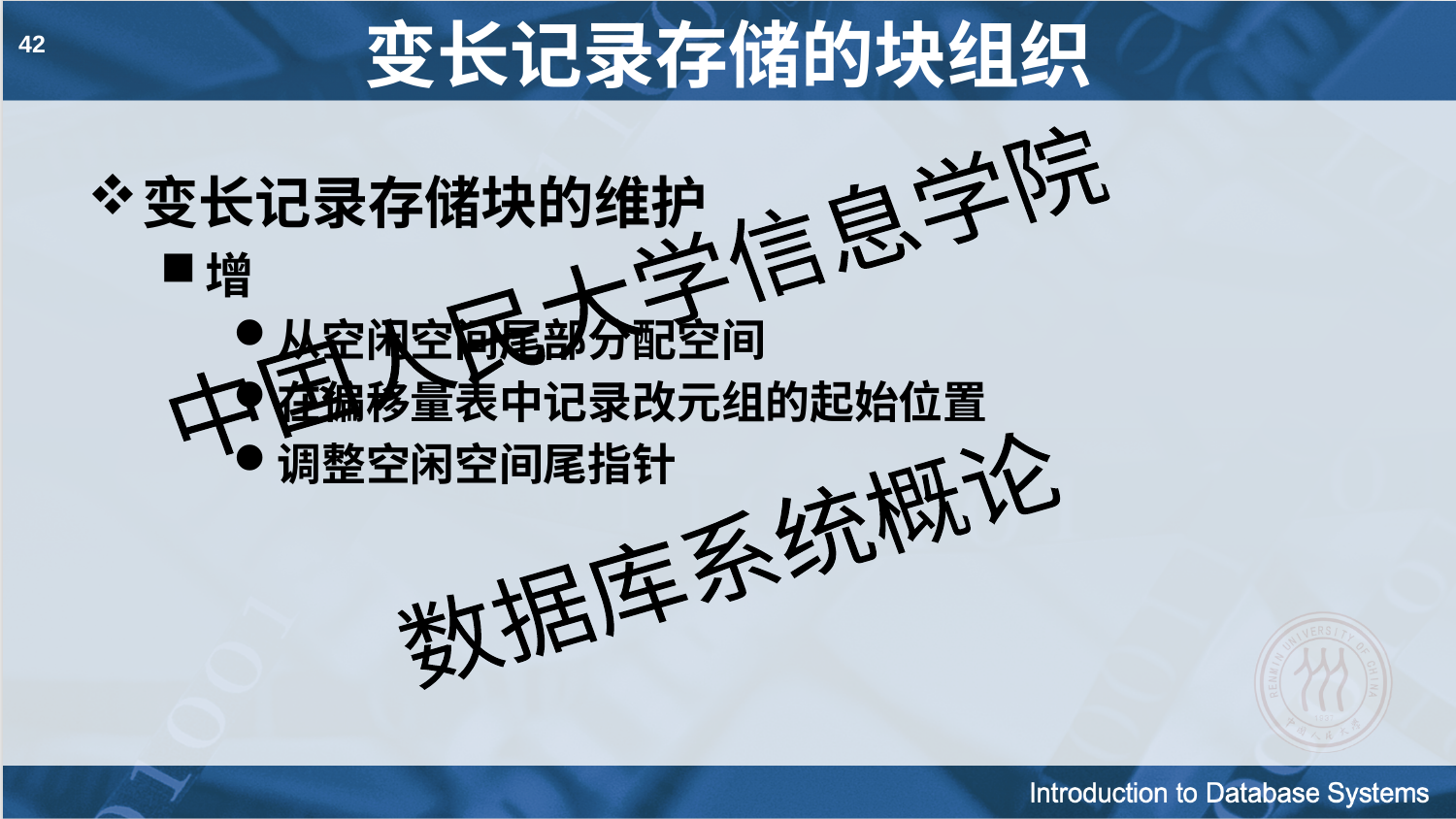

# 变长记录存储的块组织
42
变长记录存储块的维护
增
从空闲空间尾部分配空间
在偏移量表中记录改元组的起始位置
调整空闲空间尾指针